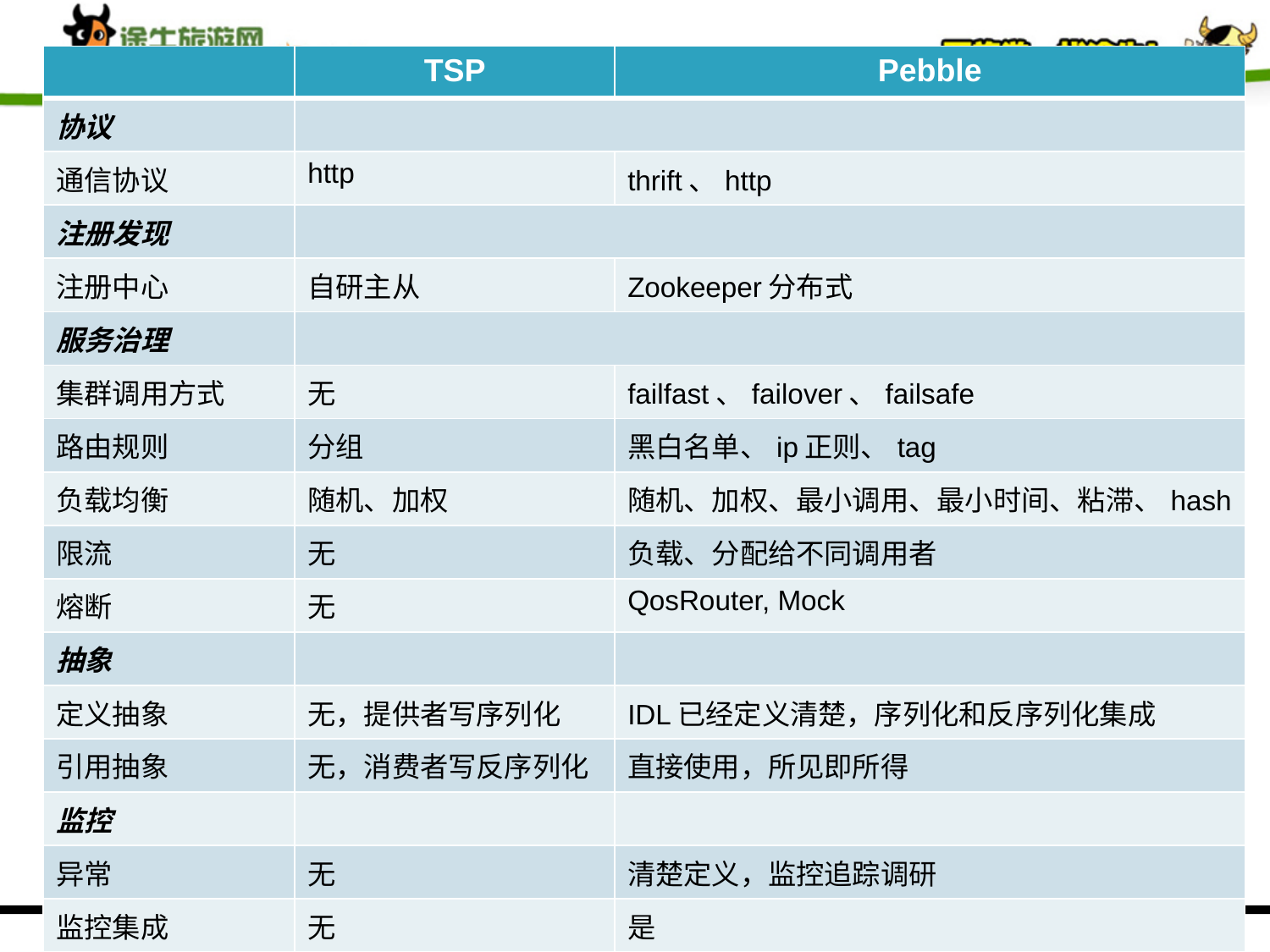

|  | TSP | Pebble |
| --- | --- | --- |
| 协议 |  |  |
| 通信协议 | http | thrift、http |
| 注册发现 |  |  |
| 注册中心 | 自研主从 | Zookeeper分布式 |
| 服务治理 |  |  |
| 集群调用方式 | 无 | failfast、failover、failsafe |
| 路由规则 | 分组 | 黑白名单、ip正则、tag |
| 负载均衡 | 随机、加权 | 随机、加权、最小调用、最小时间、粘滞、hash |
| 限流 | 无 | 负载、分配给不同调用者 |
| 熔断 | 无 | QosRouter, Mock |
| 抽象 |  |  |
| 定义抽象 | 无，提供者写序列化 | IDL已经定义清楚，序列化和反序列化集成 |
| 引用抽象 | 无，消费者写反序列化 | 直接使用，所见即所得 |
| 监控 |  |  |
| 异常 | 无 | 清楚定义，监控追踪调研 |
| 监控集成 | 无 | 是 |
#